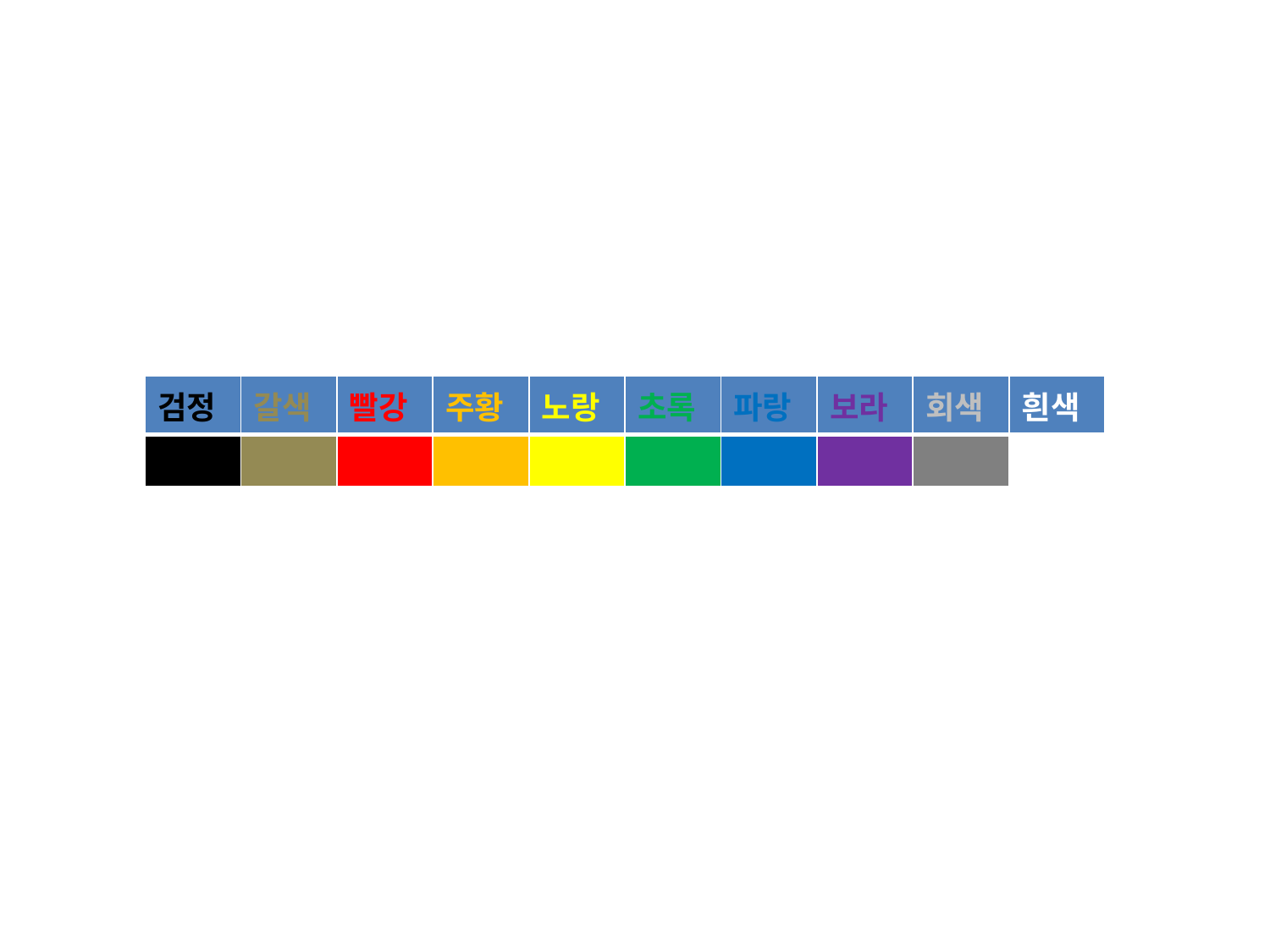

| 검정 | 갈색 | 빨강 | 주황 | 노랑 | 초록 | 파랑 | 보라 | 회색 | 흰색 |
| --- | --- | --- | --- | --- | --- | --- | --- | --- | --- |
|  |  |  |  |  |  |  |  |  |  |